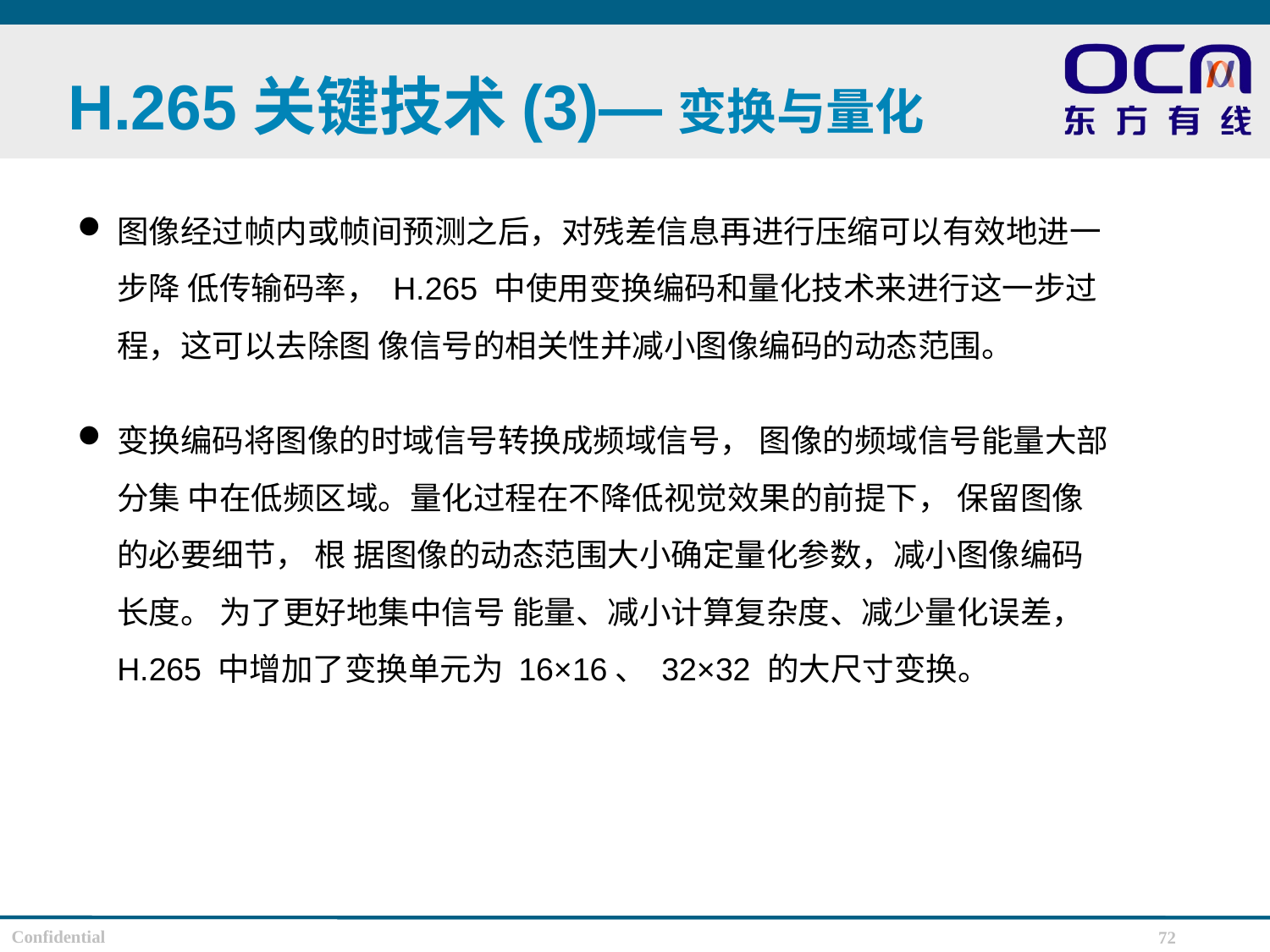

# H.265关键技术(3)—变换与量化
图像经过帧内或帧间预测之后，对残差信息再进行压缩可以有效地进一步降 低传输码率， H.265 中使用变换编码和量化技术来进行这一步过程，这可以去除图 像信号的相关性并减小图像编码的动态范围。
变换编码将图像的时域信号转换成频域信号， 图像的频域信号能量大部分集 中在低频区域。量化过程在不降低视觉效果的前提下， 保留图像的必要细节， 根 据图像的动态范围大小确定量化参数，减小图像编码长度。 为了更好地集中信号 能量、减小计算复杂度、减少量化误差， H.265 中增加了变换单元为 16×16、 32×32 的大尺寸变换。
72